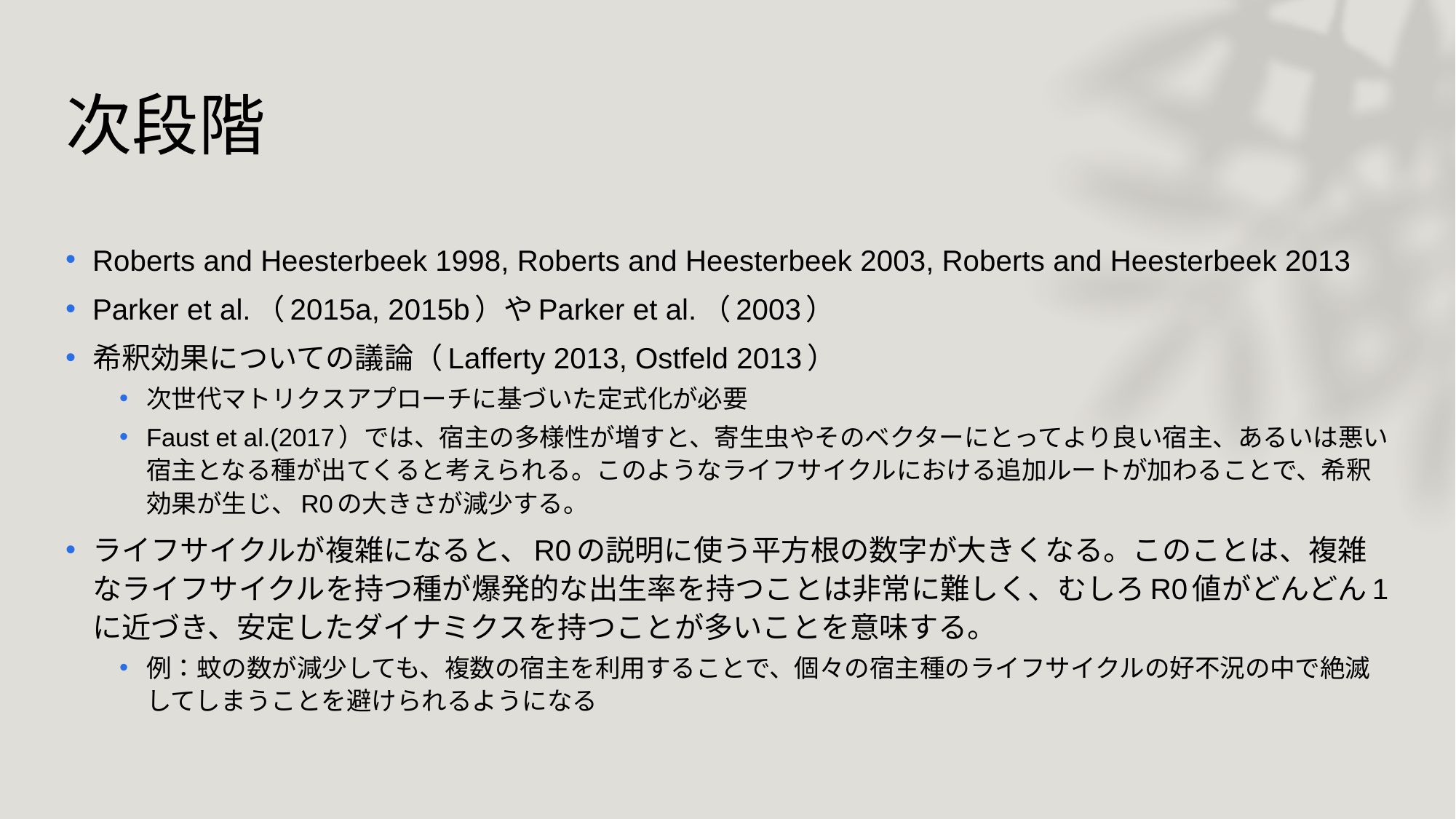

# 次段階
Roberts and Heesterbeek 1998, Roberts and Heesterbeek 2003, Roberts and Heesterbeek 2013
Parker et al.（2015a, 2015b）やParker et al.（2003）
希釈効果についての議論（Lafferty 2013, Ostfeld 2013）
次世代マトリクスアプローチに基づいた定式化が必要
Faust et al.(2017）では、宿主の多様性が増すと、寄生虫やそのベクターにとってより良い宿主、あるいは悪い宿主となる種が出てくると考えられる。このようなライフサイクルにおける追加ルートが加わることで、希釈効果が生じ、R0の大きさが減少する。
ライフサイクルが複雑になると、R0の説明に使う平方根の数字が大きくなる。このことは、複雑なライフサイクルを持つ種が爆発的な出生率を持つことは非常に難しく、むしろR0値がどんどん1に近づき、安定したダイナミクスを持つことが多いことを意味する。
例：蚊の数が減少しても、複数の宿主を利用することで、個々の宿主種のライフサイクルの好不況の中で絶滅してしまうことを避けられるようになる